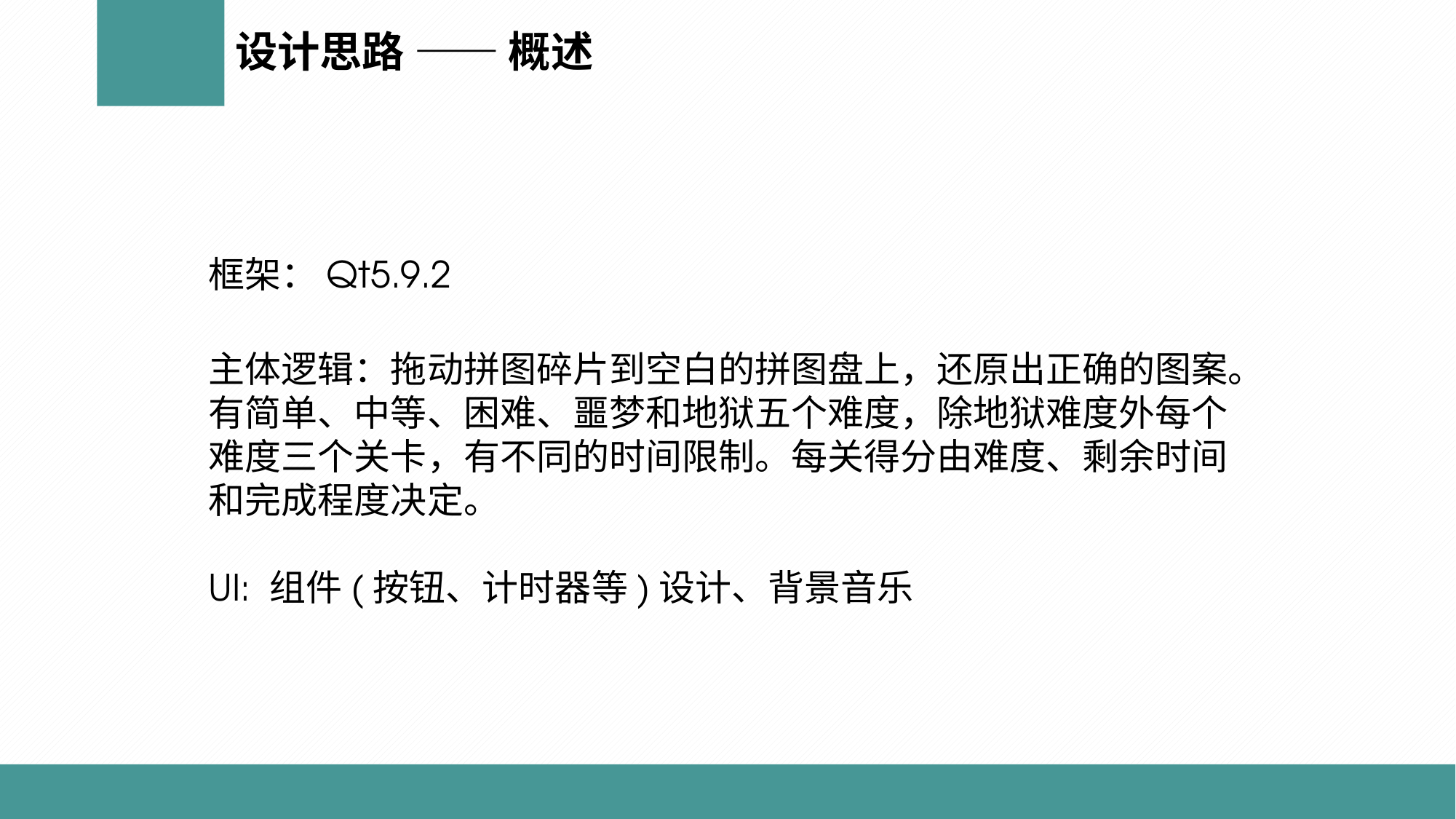

设计思路 —— 概述
框架：Qt5.9.2

主体逻辑：拖动拼图碎片到空白的拼图盘上，还原出正确的图案。有简单、中等、困难、噩梦和地狱五个难度，除地狱难度外每个难度三个关卡，有不同的时间限制。每关得分由难度、剩余时间和完成程度决定。

UI: 组件(按钮、计时器等)设计、背景音乐